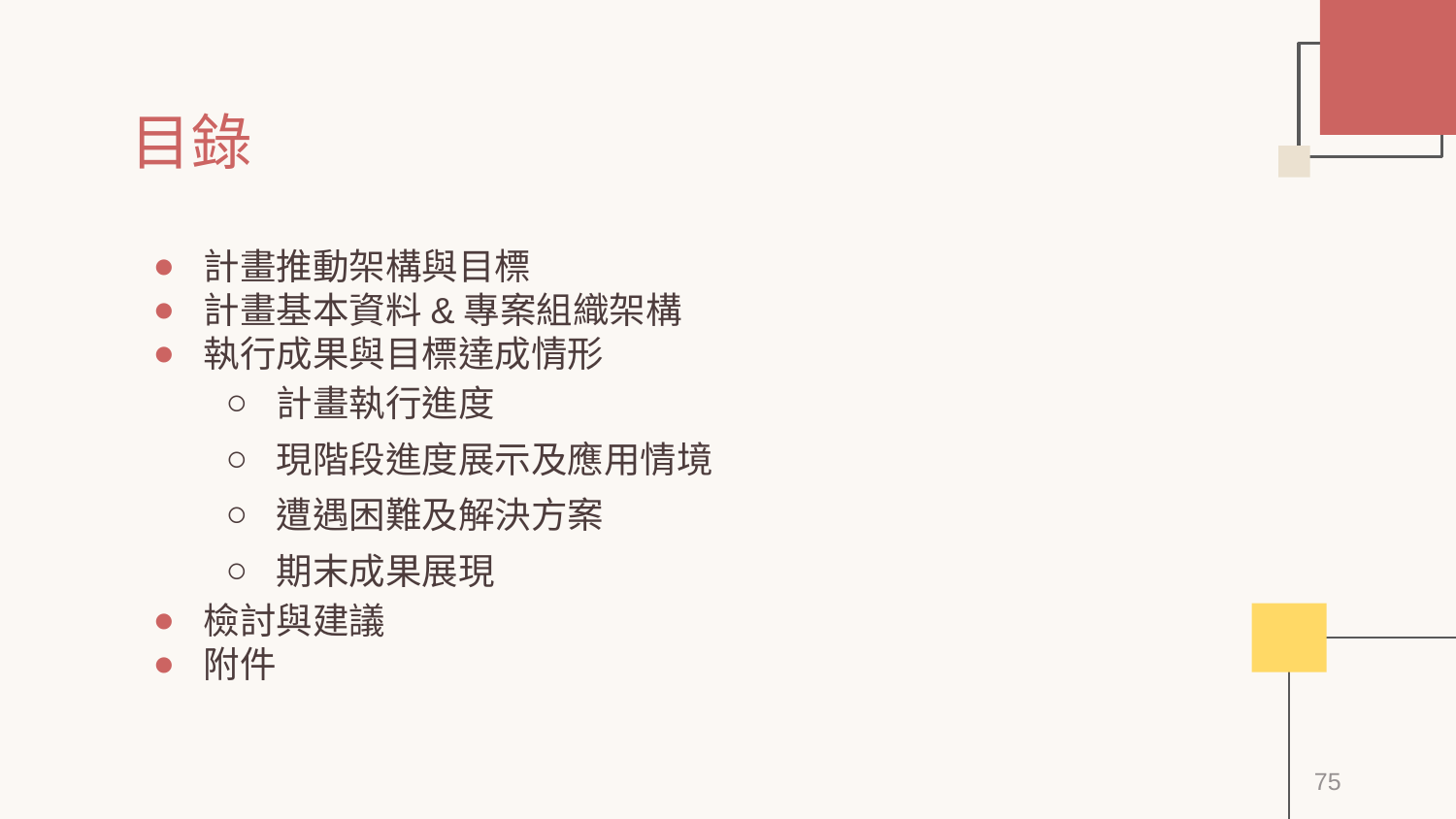

# 目錄
計畫推動架構與目標
計畫基本資料&專案組織架構
執行成果與目標達成情形
計畫執行進度
現階段進度展示及應用情境
遭遇困難及解決方案
期末成果展現
檢討與建議
附件

75